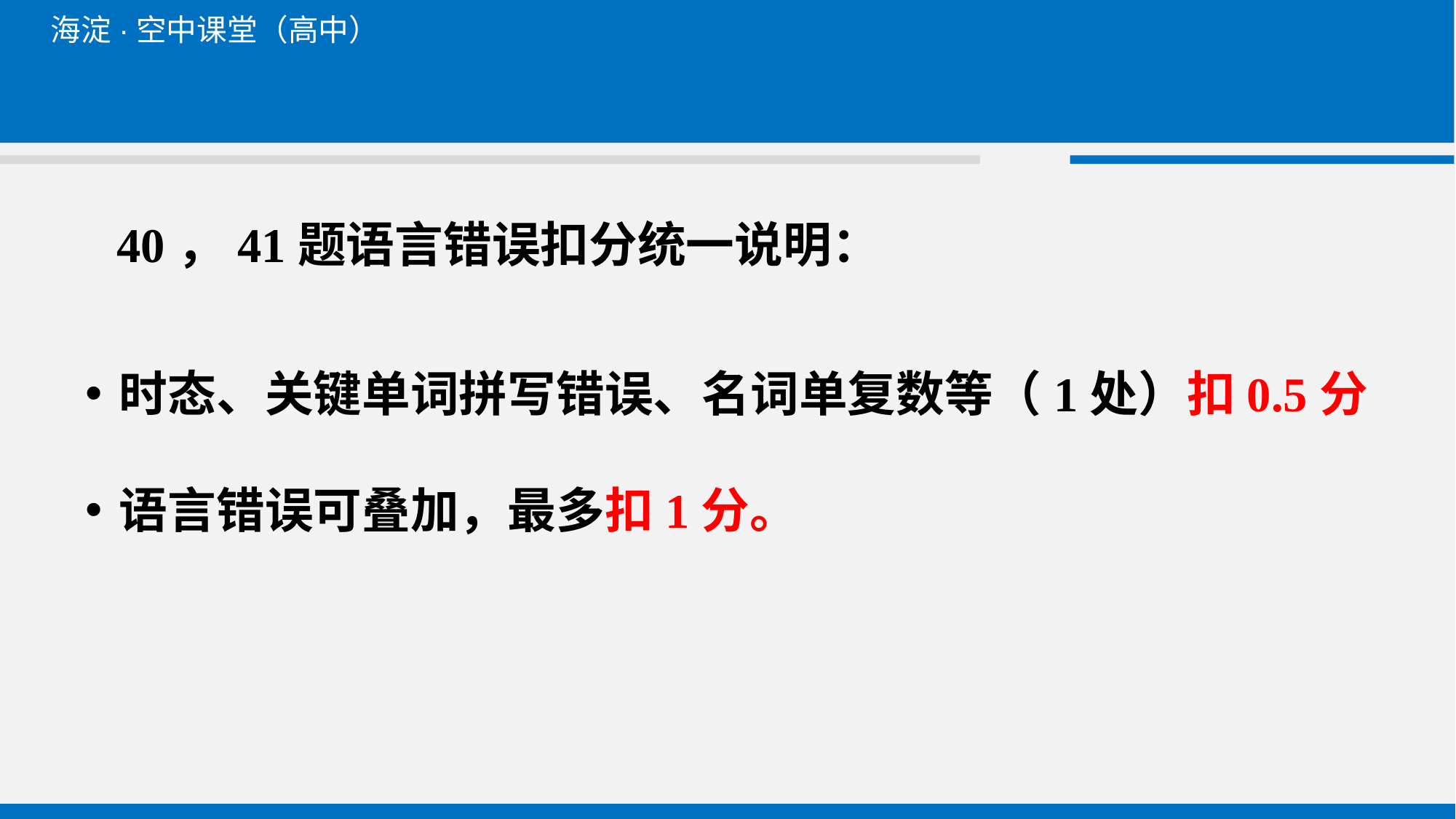

# 40，41题语言错误扣分统一说明：
时态、关键单词拼写错误、名词单复数等（1处）扣0.5分

语言错误可叠加，最多扣1分。